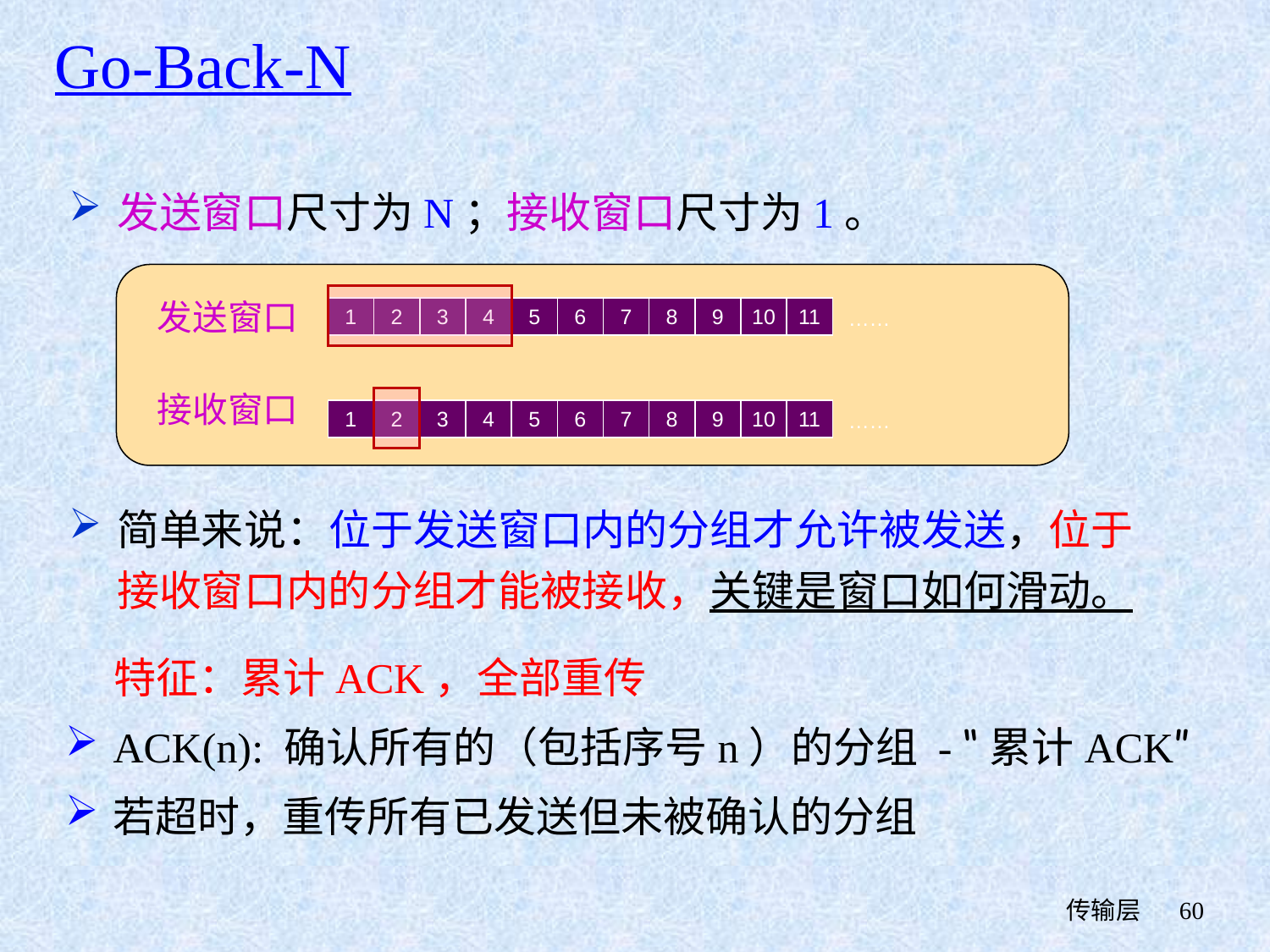

Go-Back-N
发送窗口尺寸为N；接收窗口尺寸为1。

发送窗口
1
2
3
4
5
6
7
8
9
10
11
……
接收窗口

1
2
3
4
5
6
7
8
9
10
11
……
简单来说：位于发送窗口内的分组才允许被发送，位于接收窗口内的分组才能被接收，关键是窗口如何滑动。
    特征：累计ACK，全部重传
ACK(n): 确认所有的（包括序号n）的分组 - “累计ACK”
若超时，重传所有已发送但未被确认的分组
 传输层
60